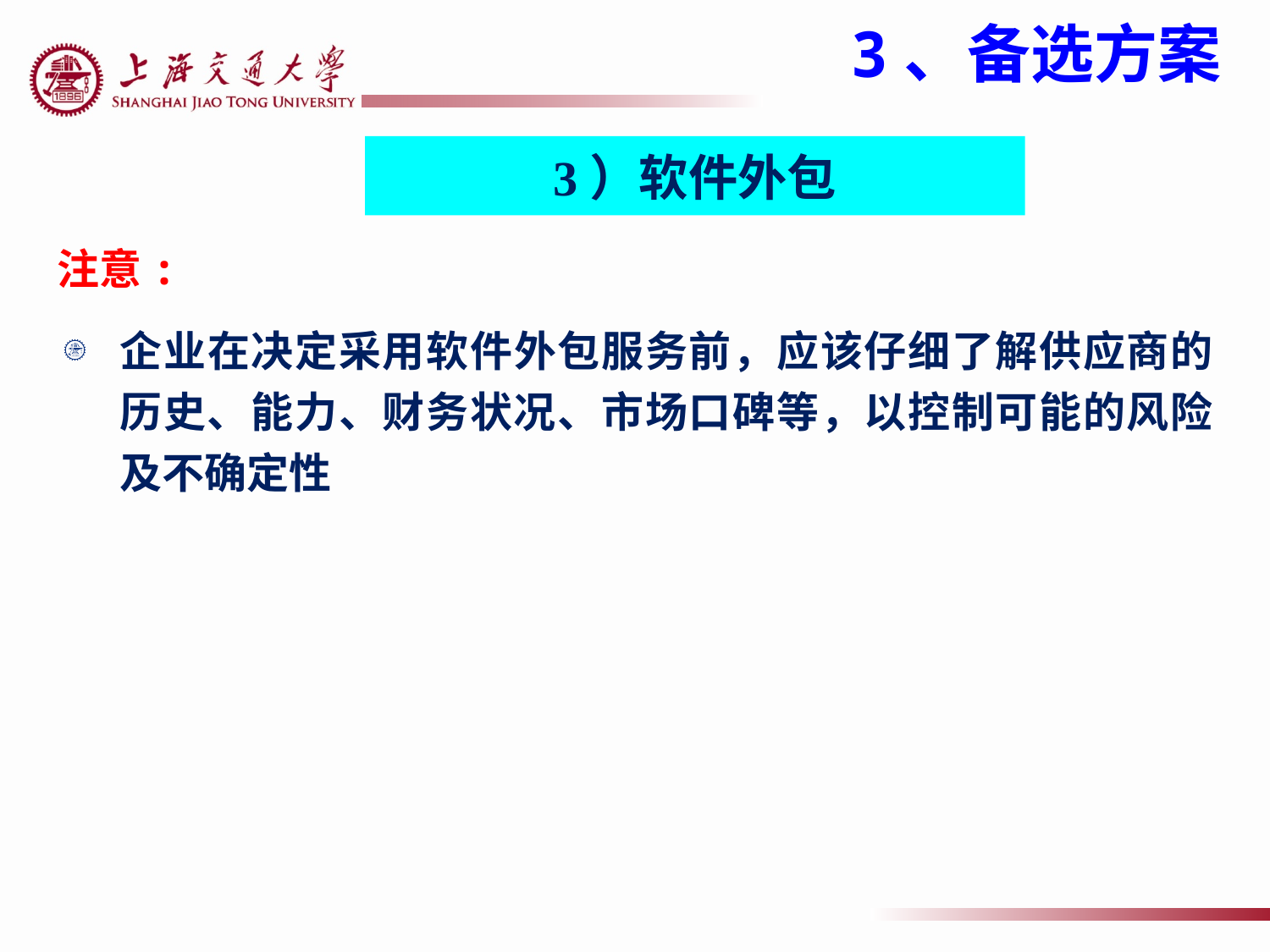

3、备选方案
3）软件外包
注意:
企业在决定采用软件外包服务前，应该仔细了解供应商的历史、能力、财务状况、市场口碑等，以控制可能的风险及不确定性